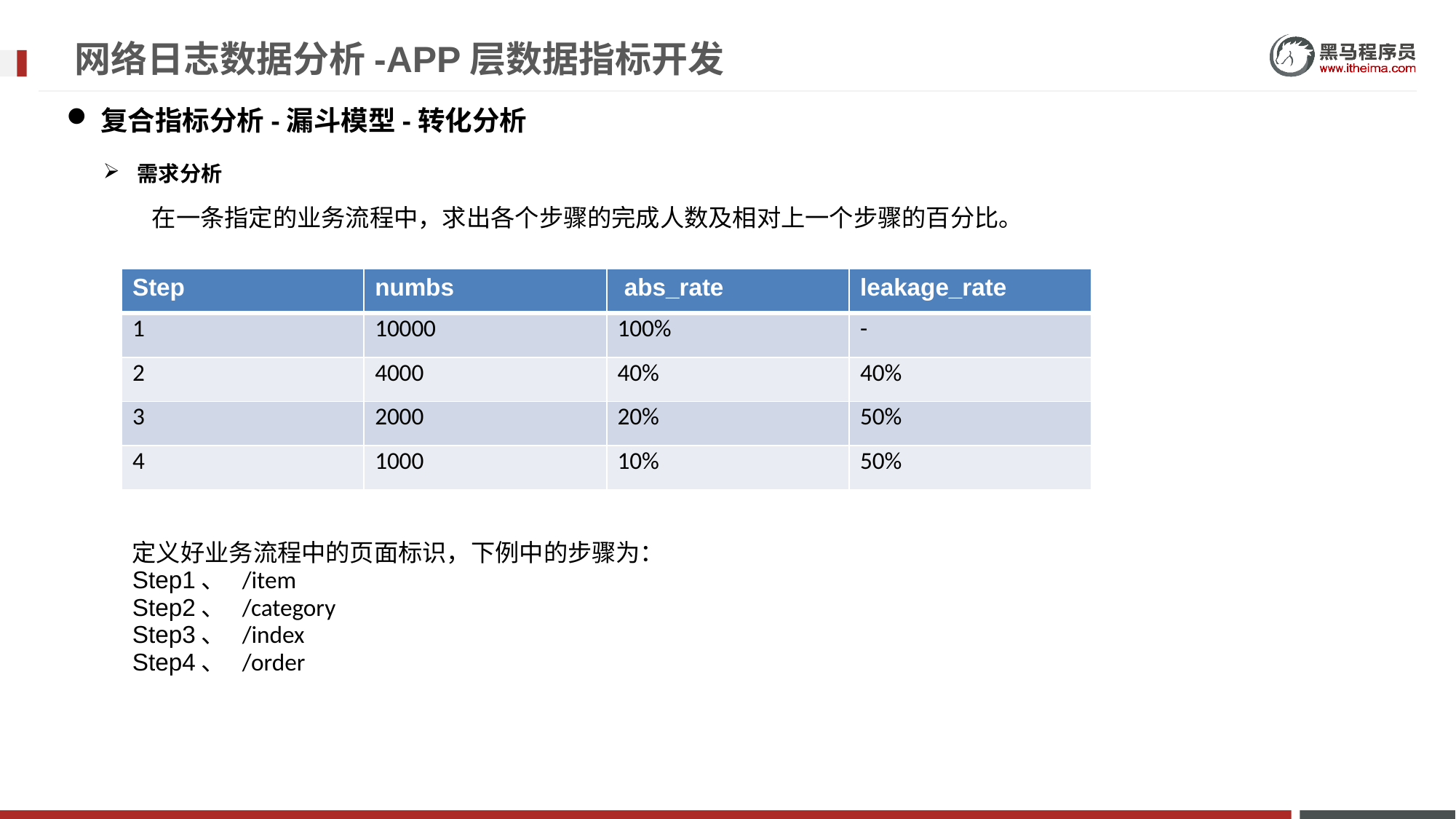

# 网络日志数据分析-APP层数据指标开发
复合指标分析-漏斗模型-转化分析

需求分析
在一条指定的业务流程中，求出各个步骤的完成人数及相对上一个步骤的百分比。
| Step | numbs | abs\_rate | leakage\_rate |
| --- | --- | --- | --- |
| 1 | 10000 | 100% | - |
| 2 | 4000 | 40% | 40% |
| 3 | 2000 | 20% | 50% |
| 4 | 1000 | 10% | 50% |
定义好业务流程中的页面标识，下例中的步骤为：
Step1、  /item
Step2、  /category
Step3、  /index
Step4、  /order